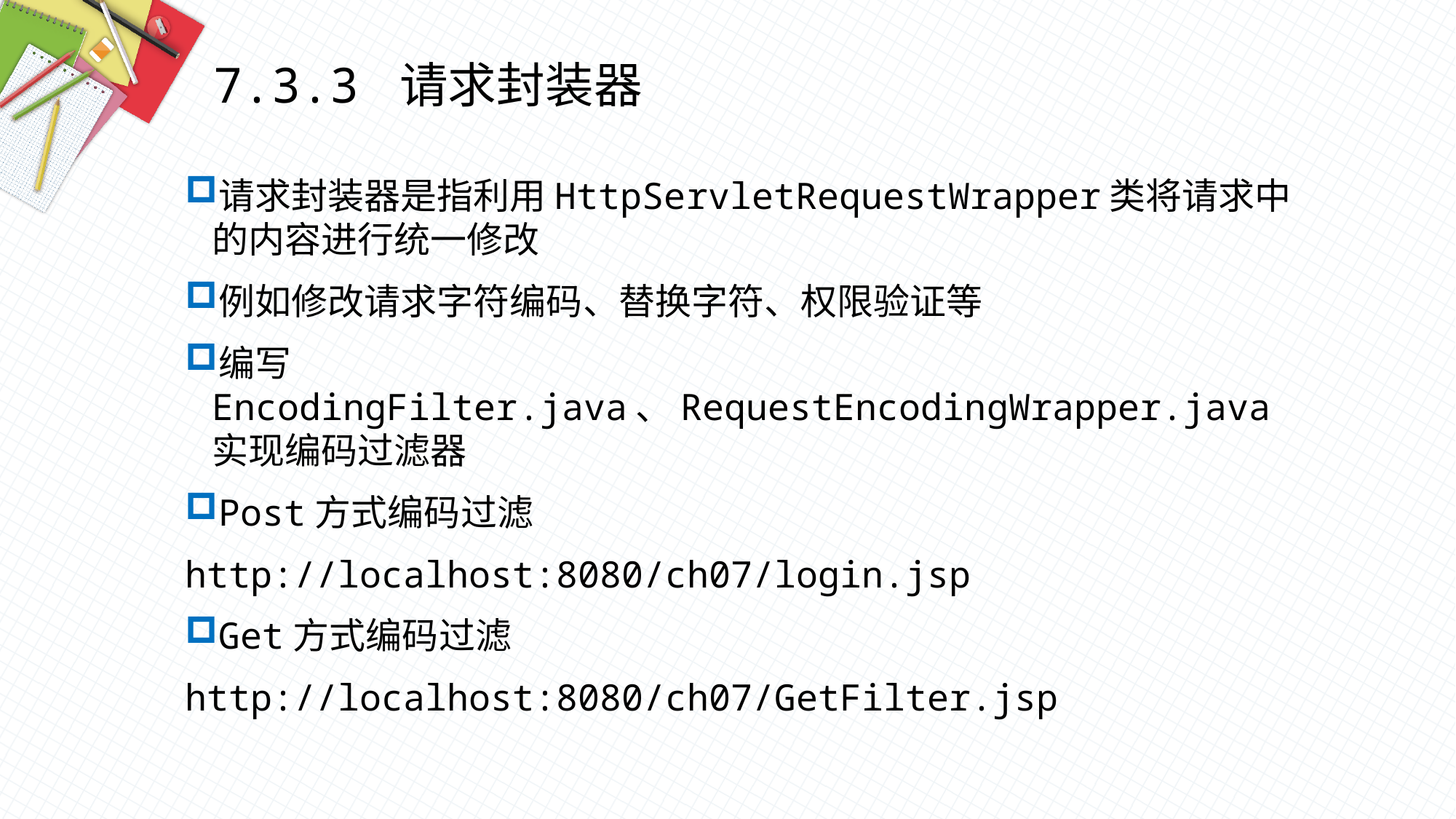

7.3.3 请求封装器
请求封装器是指利用HttpServletRequestWrapper类将请求中的内容进行统一修改
例如修改请求字符编码、替换字符、权限验证等
编写EncodingFilter.java、RequestEncodingWrapper.java实现编码过滤器
Post方式编码过滤
http://localhost:8080/ch07/login.jsp
Get方式编码过滤
http://localhost:8080/ch07/GetFilter.jsp